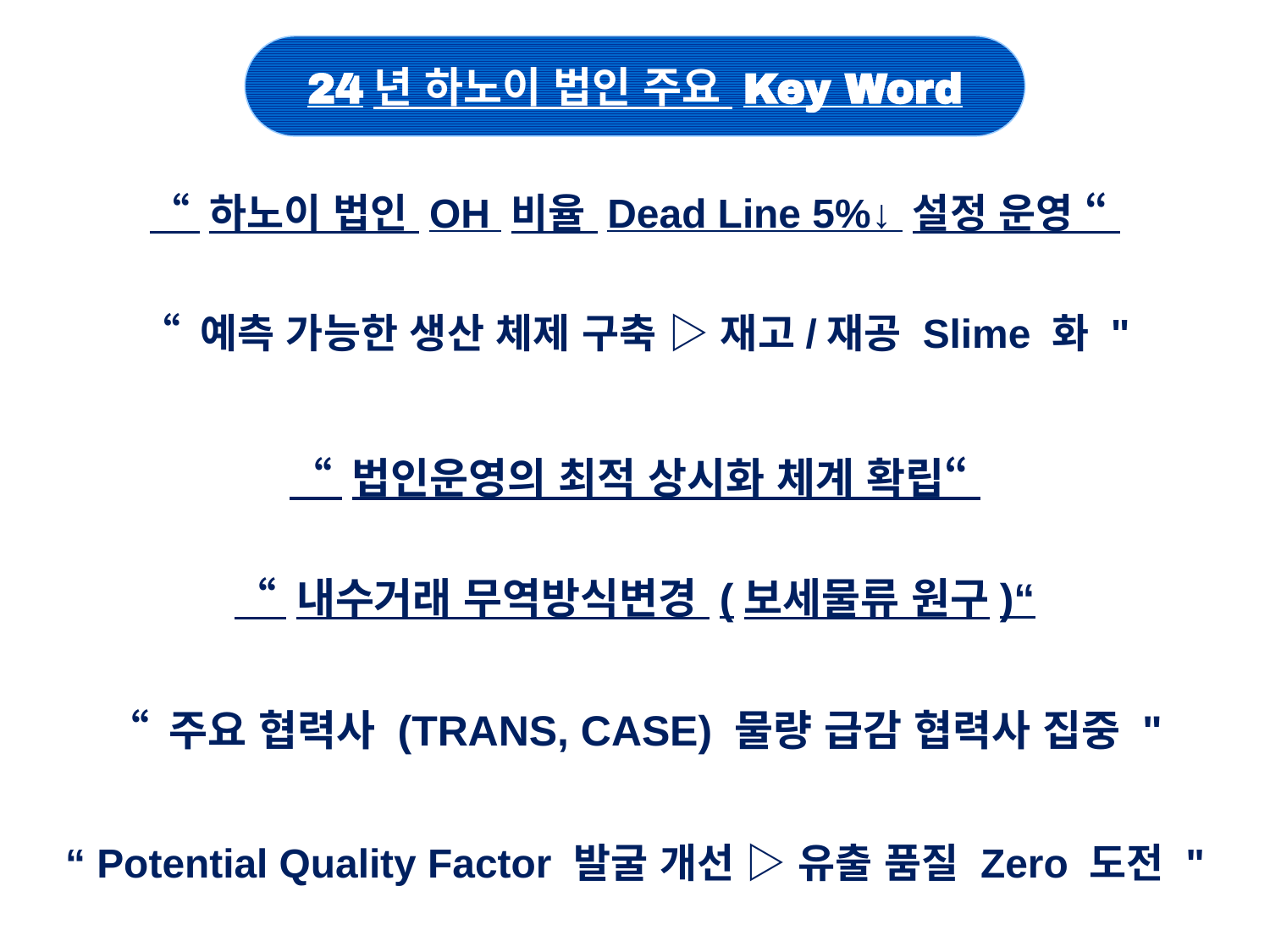

24년 하노이 법인 주요 Key Word
“ 하노이 법인 OH 비율 Dead Line 5%↓ 설정 운영 “
“ 예측 가능한 생산 체제 구축 ▷ 재고/재공 Slime 화 "
“ 법인운영의 최적 상시화 체계 확립“
“ 내수거래 무역방식변경 (보세물류 원구)“
“ 주요 협력사 (TRANS, CASE) 물량 급감 협력사 집중 "
“ Potential Quality Factor 발굴 개선 ▷ 유출 품질 Zero 도전 "